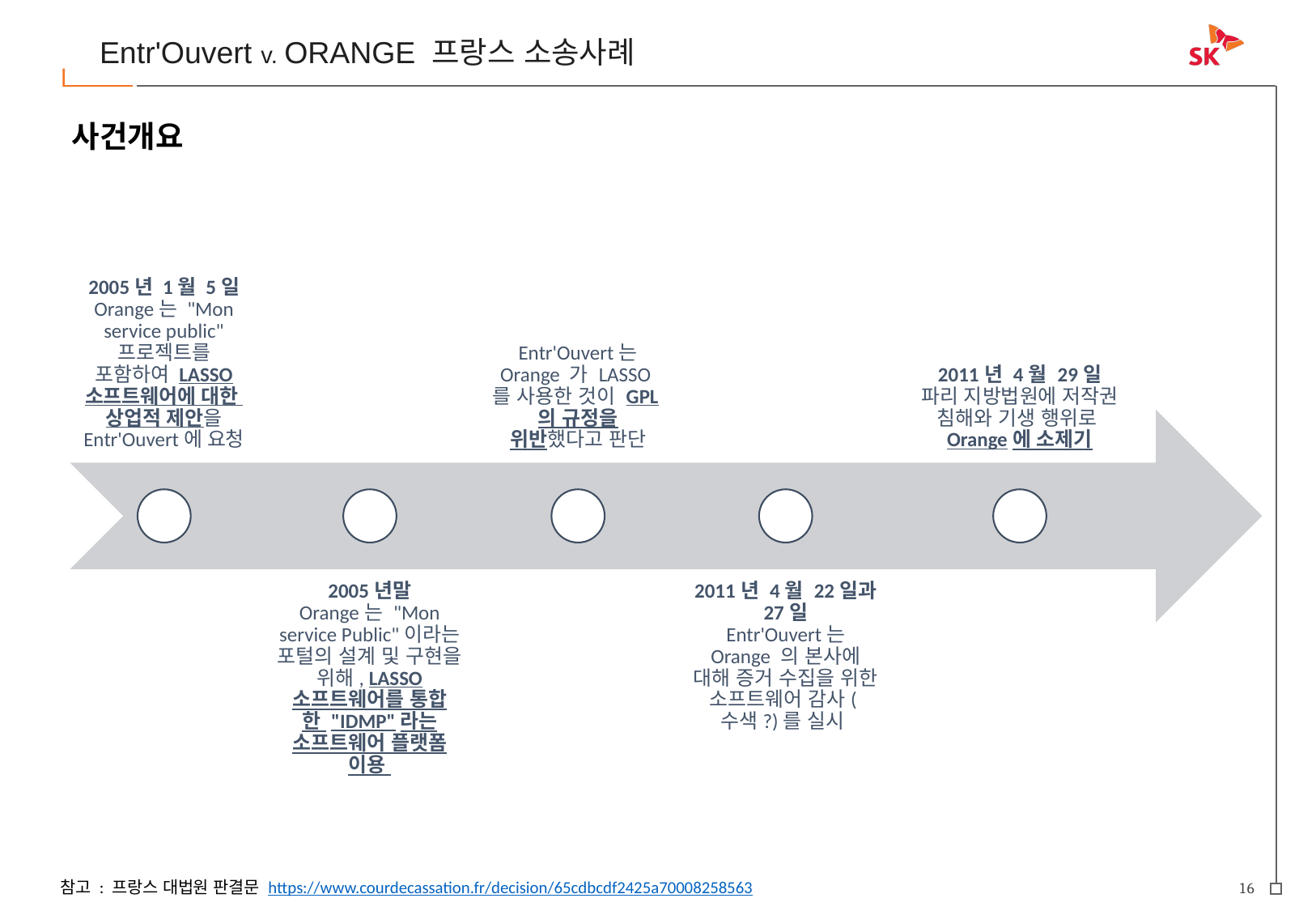

Entr'Ouvert v. ORANGE 프랑스 소송사례
사건개요
 2005년 1월 5일
Orange는 "Mon service public" 프로젝트를 포함하여 LASSO 소프트웨어에 대한
상업적 제안을 Entr'Ouvert에 요청
2005년말
Orange는 "Mon service Public"이라는 포털의 설계 및 구현을 위해, LASSO 소프트웨어를 통합한 "IDMP"라는 소프트웨어 플랫폼 이용
Entr'Ouvert는 Orange 가 LASSO를 사용한 것이 GPL의 규정을 위반했다고 판단
2011년 4월 22일과 27일
Entr'Ouvert는 Orange 의 본사에 대해 증거 수집을 위한 소프트웨어 감사(수색?)를 실시
2011년 4월 29일
파리 지방법원에 저작권 침해와 기생 행위로
Orange에 소제기
참고 : 프랑스 대법원 판결문 https://www.courdecassation.fr/decision/65cdbcdf2425a70008258563